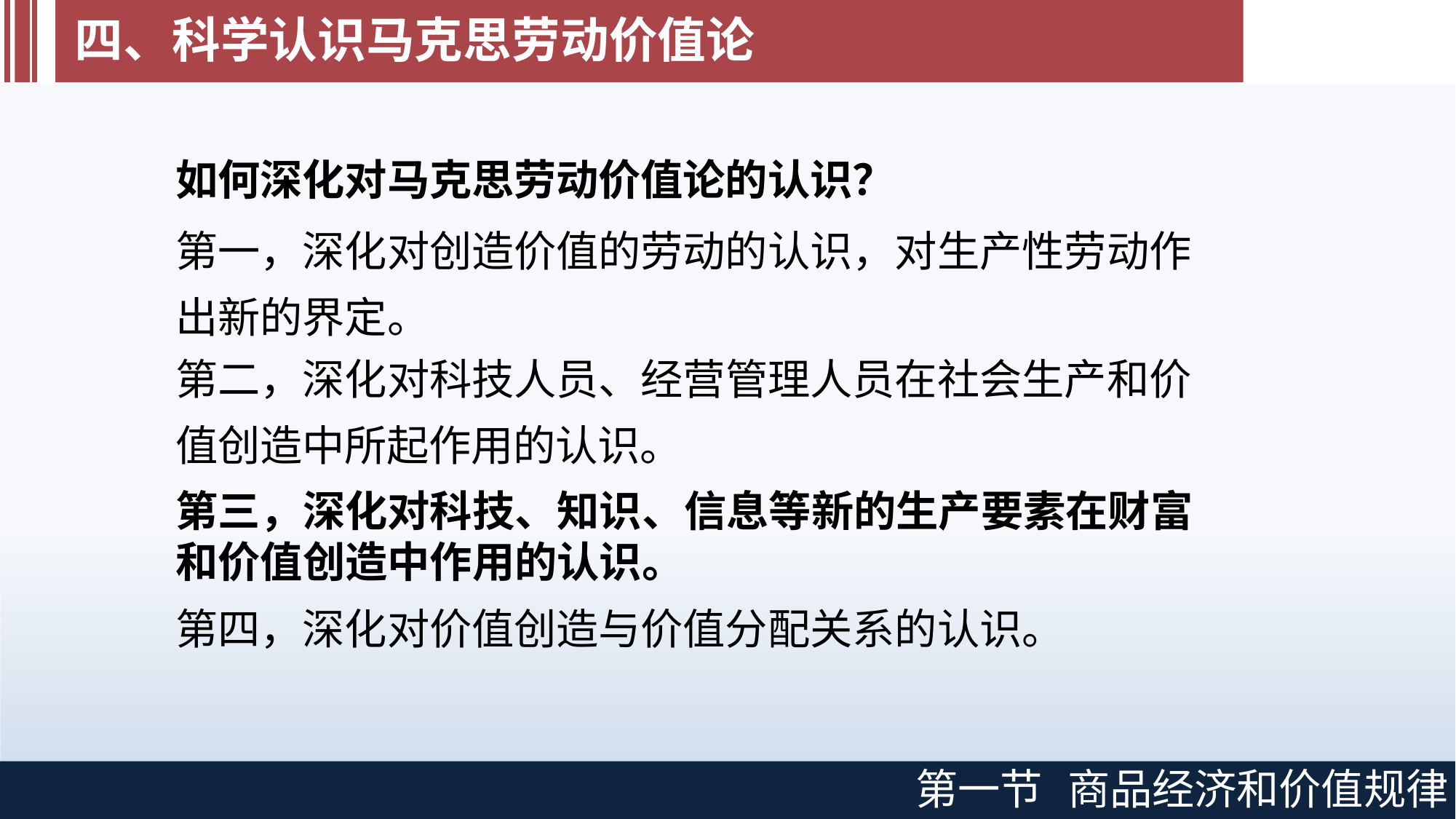

# 四、科学认识马克思劳动价值论

如何深化对马克思劳动价值论的认识？
第一，深化对创造价值的劳动的认识，对生产性劳动作 出新的界定。
第二，深化对科技人员、经营管理人员在社会生产和价
值创造中所起作用的认识。
第三，深化对科技、知识、信息等新的生产要素在财富和价值创造中作用的认识。
第四，深化对价值创造与价值分配关系的认识。
第一节
商品经济和价值规律